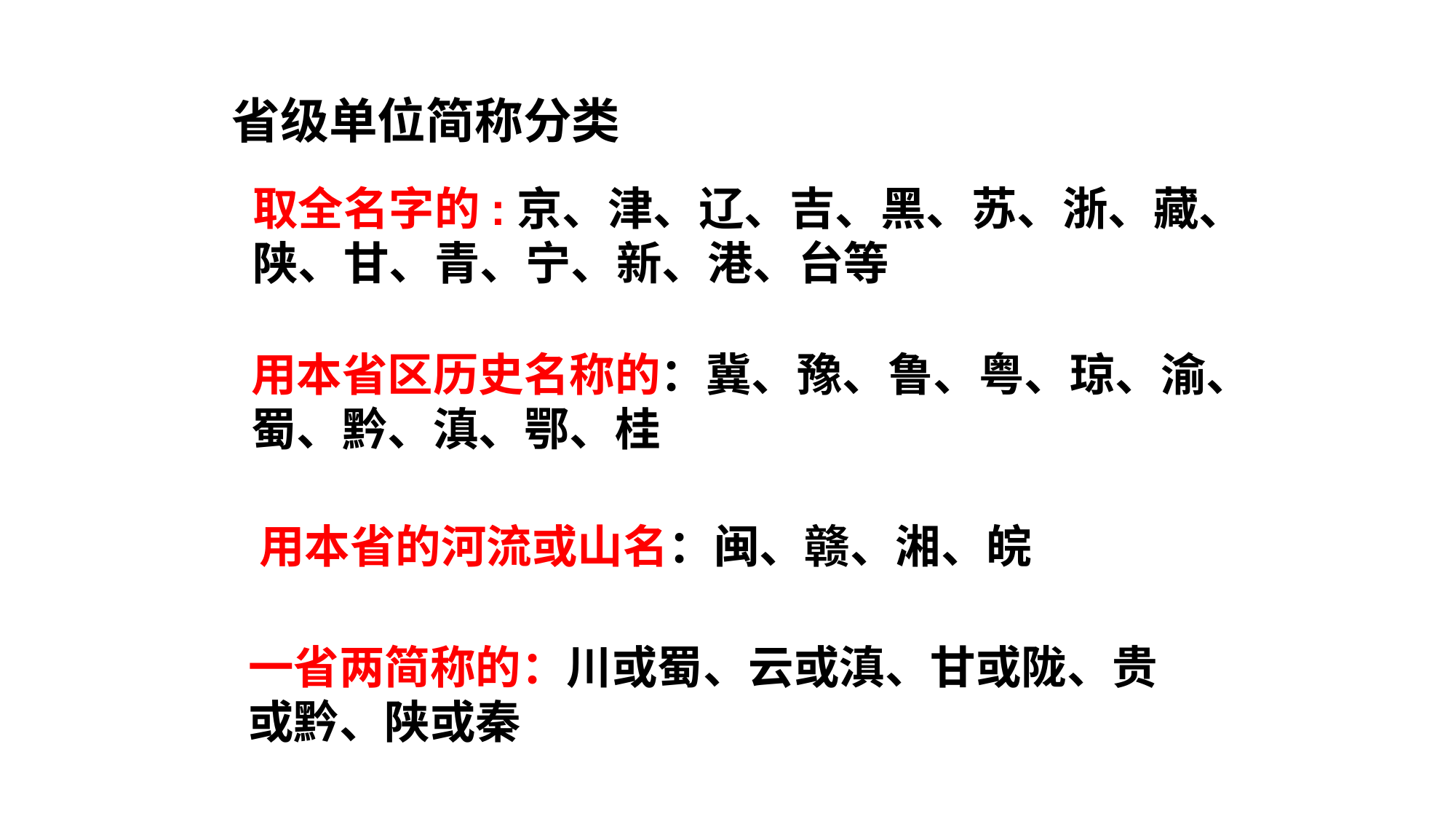

省级单位简称分类
取全名字的:京、津、辽、吉、黑、苏、浙、藏、
陕、甘、青、宁、新、港、台等
用本省区历史名称的：冀、豫、鲁、粤、琼、渝、
蜀、黔、滇、鄂、桂
用本省的河流或山名：闽、赣、湘、皖
一省两简称的：川或蜀、云或滇、甘或陇、贵或黔、陕或秦